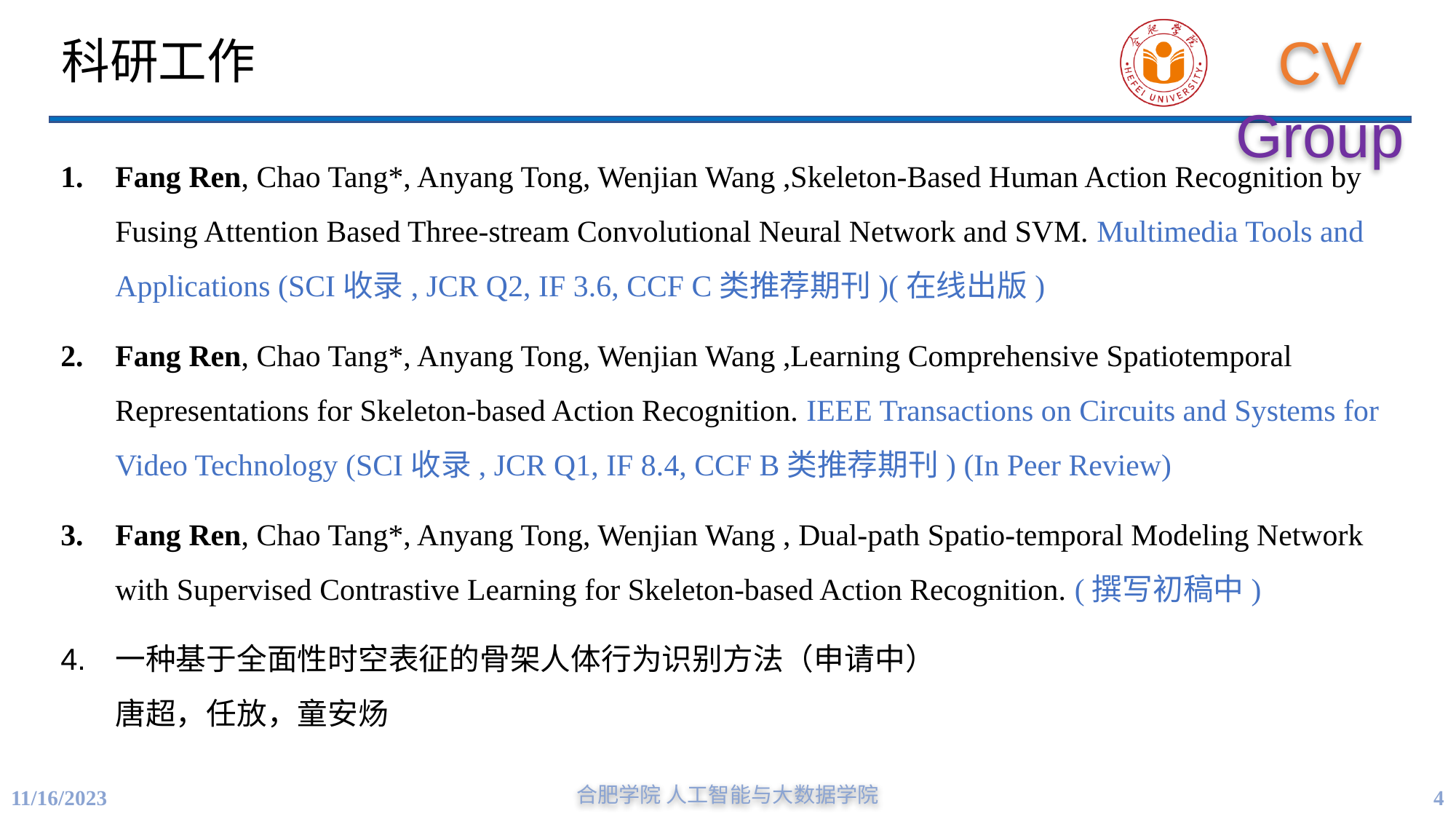

# 科研工作
Fang Ren, Chao Tang*, Anyang Tong, Wenjian Wang ,Skeleton-Based Human Action Recognition by Fusing Attention Based Three-stream Convolutional Neural Network and SVM. Multimedia Tools and Applications (SCI收录, JCR Q2, IF 3.6, CCF C类推荐期刊)(在线出版)
Fang Ren, Chao Tang*, Anyang Tong, Wenjian Wang ,Learning Comprehensive Spatiotemporal Representations for Skeleton-based Action Recognition. IEEE Transactions on Circuits and Systems for Video Technology (SCI收录, JCR Q1, IF 8.4, CCF B类推荐期刊) (In Peer Review)
Fang Ren, Chao Tang*, Anyang Tong, Wenjian Wang , Dual-path Spatio-temporal Modeling Network with Supervised Contrastive Learning for Skeleton-based Action Recognition. (撰写初稿中)
一种基于全面性时空表征的骨架人体行为识别方法（申请中）
唐超，任放，童安炀
合肥学院 人工智能与大数据学院
4
11/16/2023